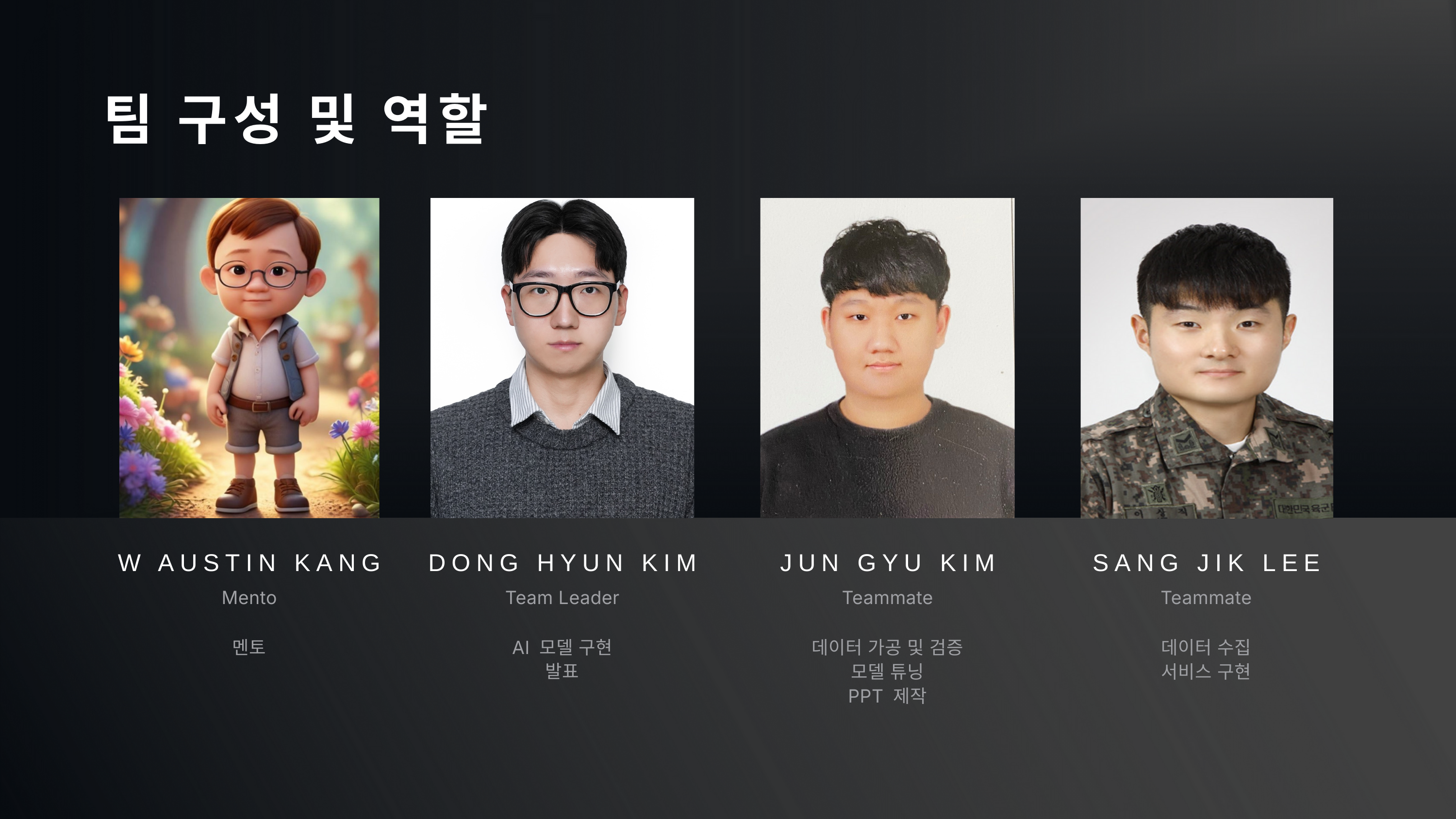

팀 구성 및 역할

W AUSTIN KANG
DONG HYUN KIM
JUN GYU KIM
SANG JIK LEE
Mento
Team Leader
Teammate
Teammate
멘토
AI 모델 구현
발표
데이터 가공 및 검증
모델 튜닝
PPT 제작
데이터 수집
서비스 구현